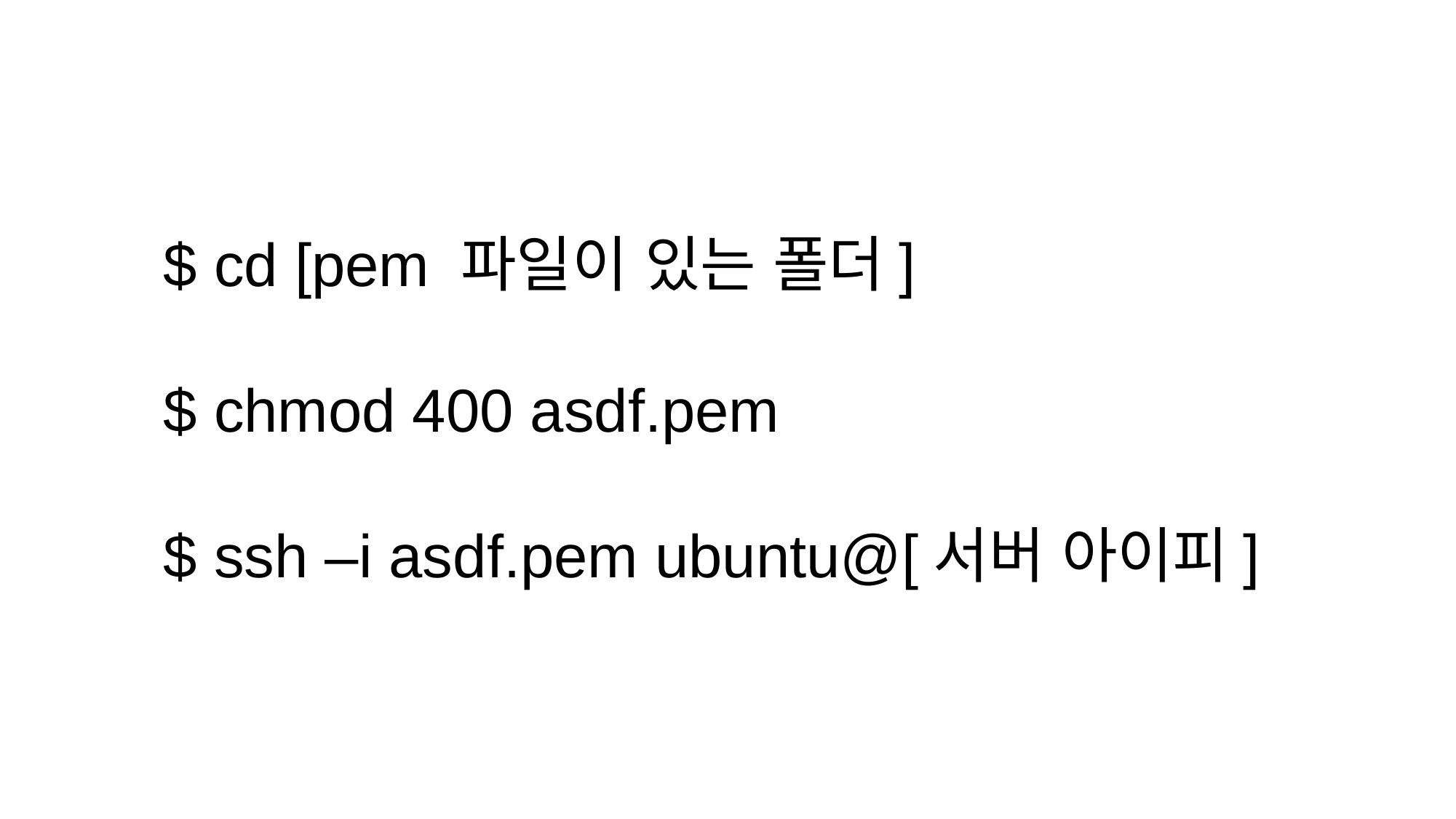

$ cd [pem 파일이 있는 폴더]

$ chmod 400 asdf.pem

$ ssh –i asdf.pem ubuntu@[서버 아이피]